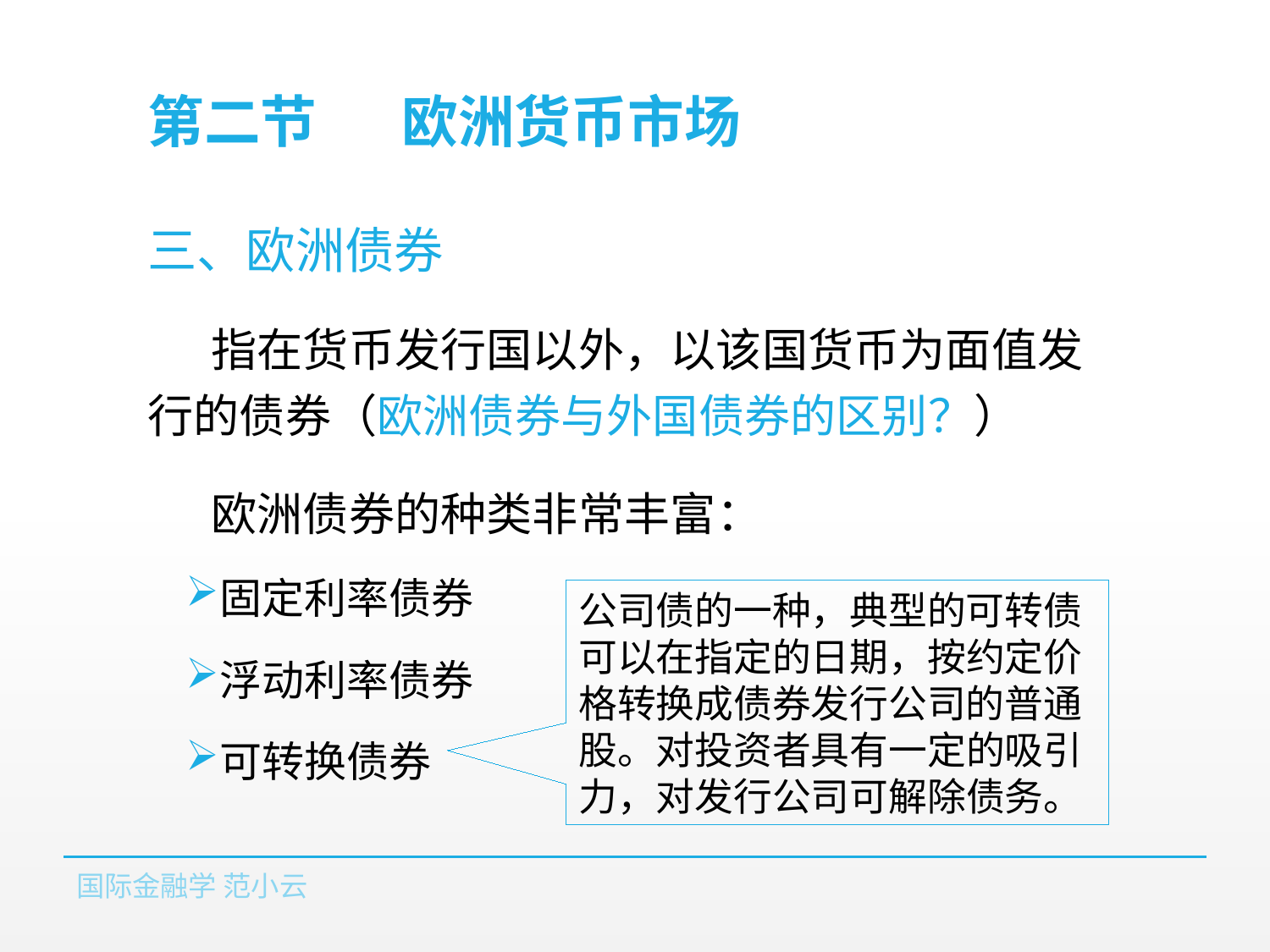

# 第二节	欧洲货币市场
三、欧洲债券
指在货币发行国以外，以该国货币为面值发行的债券（欧洲债券与外国债券的区别？）
欧洲债券的种类非常丰富：
固定利率债券
浮动利率债券
可转换债券
公司债的一种，典型的可转债可以在指定的日期，按约定价格转换成债券发行公司的普通股。对投资者具有一定的吸引力，对发行公司可解除债务。
国际金融学 范小云